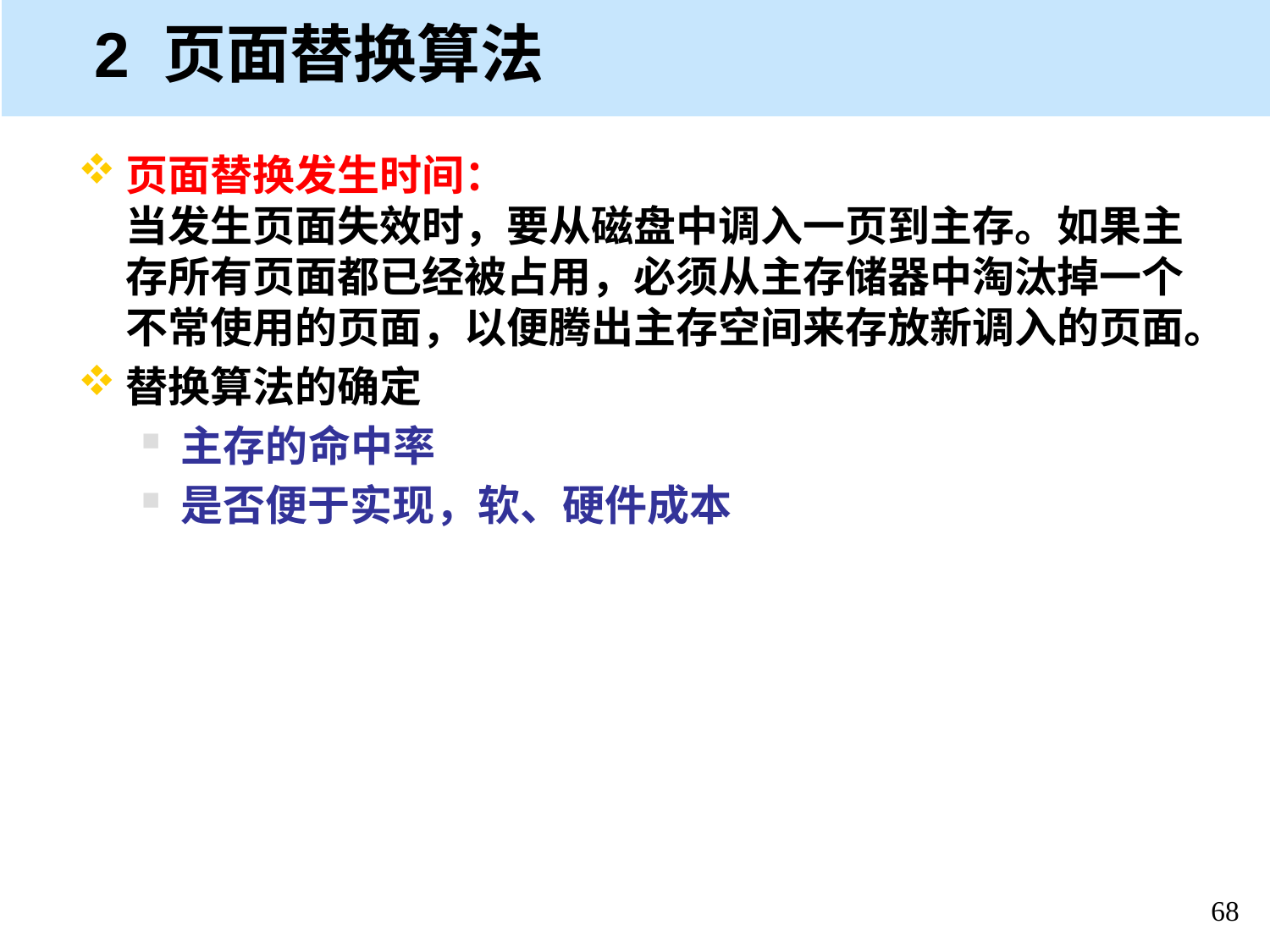

# 2 页面替换算法
页面替换发生时间：
当发生页面失效时，要从磁盘中调入一页到主存。如果主存所有页面都已经被占用，必须从主存储器中淘汰掉一个不常使用的页面，以便腾出主存空间来存放新调入的页面。
替换算法的确定
主存的命中率
是否便于实现，软、硬件成本